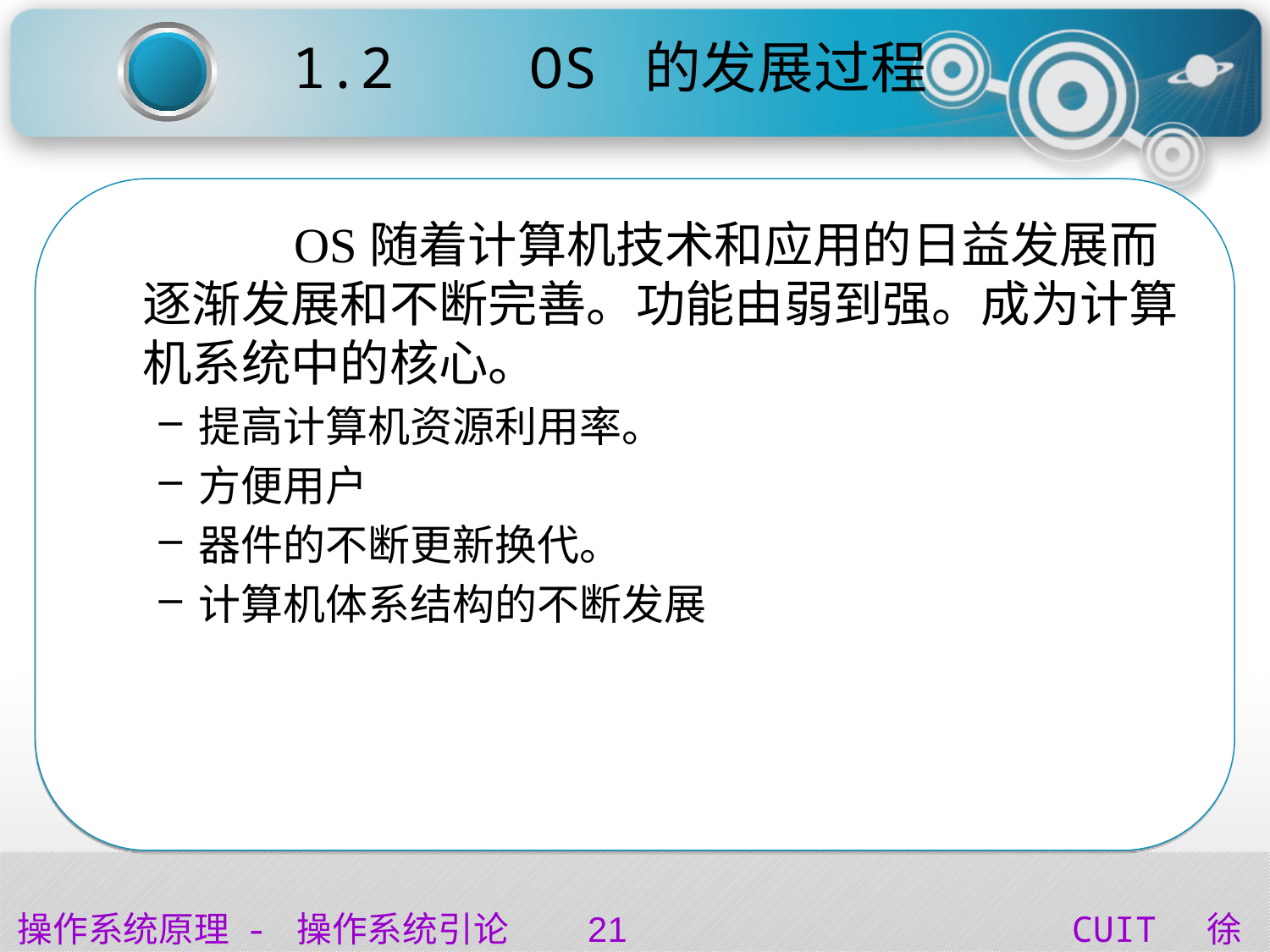

# 1.2    OS 的发展过程
		  OS随着计算机技术和应用的日益发展而逐渐发展和不断完善。功能由弱到强。成为计算机系统中的核心。
提高计算机资源利用率。
方便用户
器件的不断更新换代。
计算机体系结构的不断发展